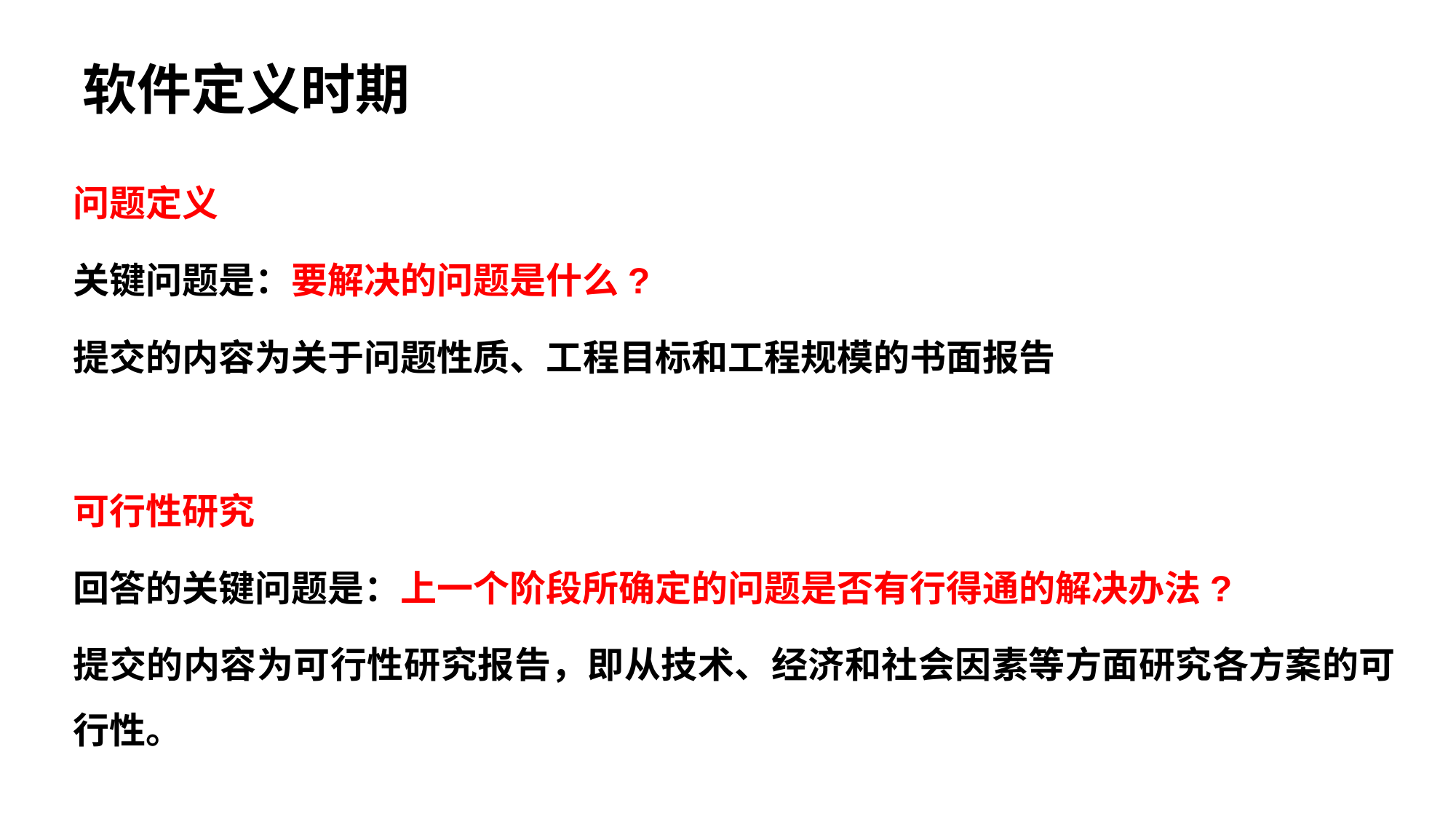

软件定义时期
问题定义
关键问题是：要解决的问题是什么?
提交的内容为关于问题性质、工程目标和工程规模的书面报告

可行性研究
回答的关键问题是：上一个阶段所确定的问题是否有行得通的解决办法?
提交的内容为可行性研究报告，即从技术、经济和社会因素等方面研究各方案的可行性。